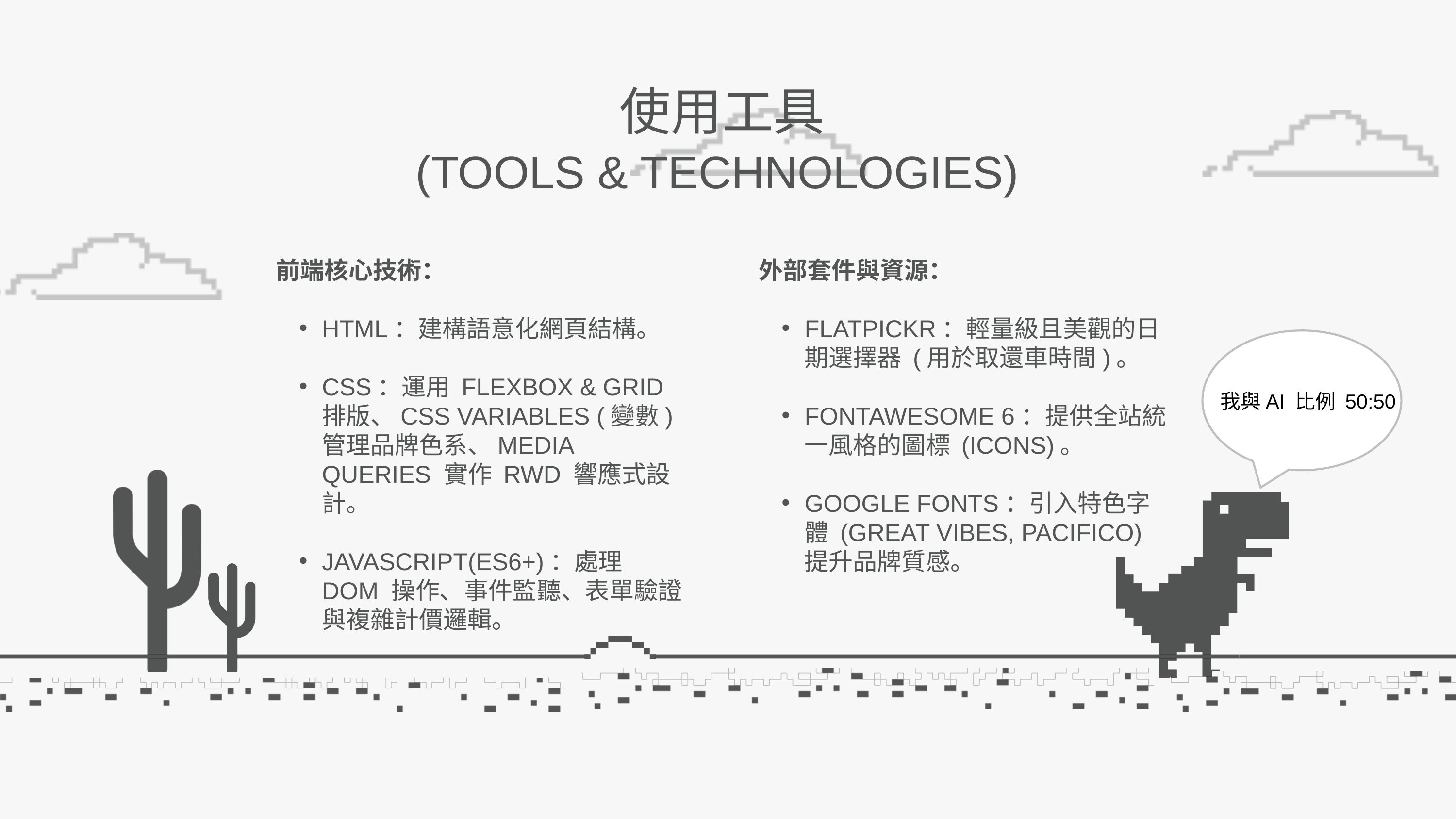

使用工具

(TOOLS & TECHNOLOGIES)

前端核心技術：

HTML：建構語意化網頁結構。

CSS：運用 FLEXBOX & GRID 排版、CSS VARIABLES (變數) 管理品牌色系、MEDIA QUERIES 實作 RWD 響應式設計。

JAVASCRIPT(ES6+)：處理 DOM 操作、事件監聽、表單驗證與複雜計價邏輯。
外部套件與資源：

FLATPICKR：輕量級且美觀的日期選擇器 (用於取還車時間)。

FONTAWESOME 6：提供全站統一風格的圖標 (ICONS)。

GOOGLE FONTS：引入特色字體 (GREAT VIBES, PACIFICO) 提升品牌質感。

我與AI 比例 50:50